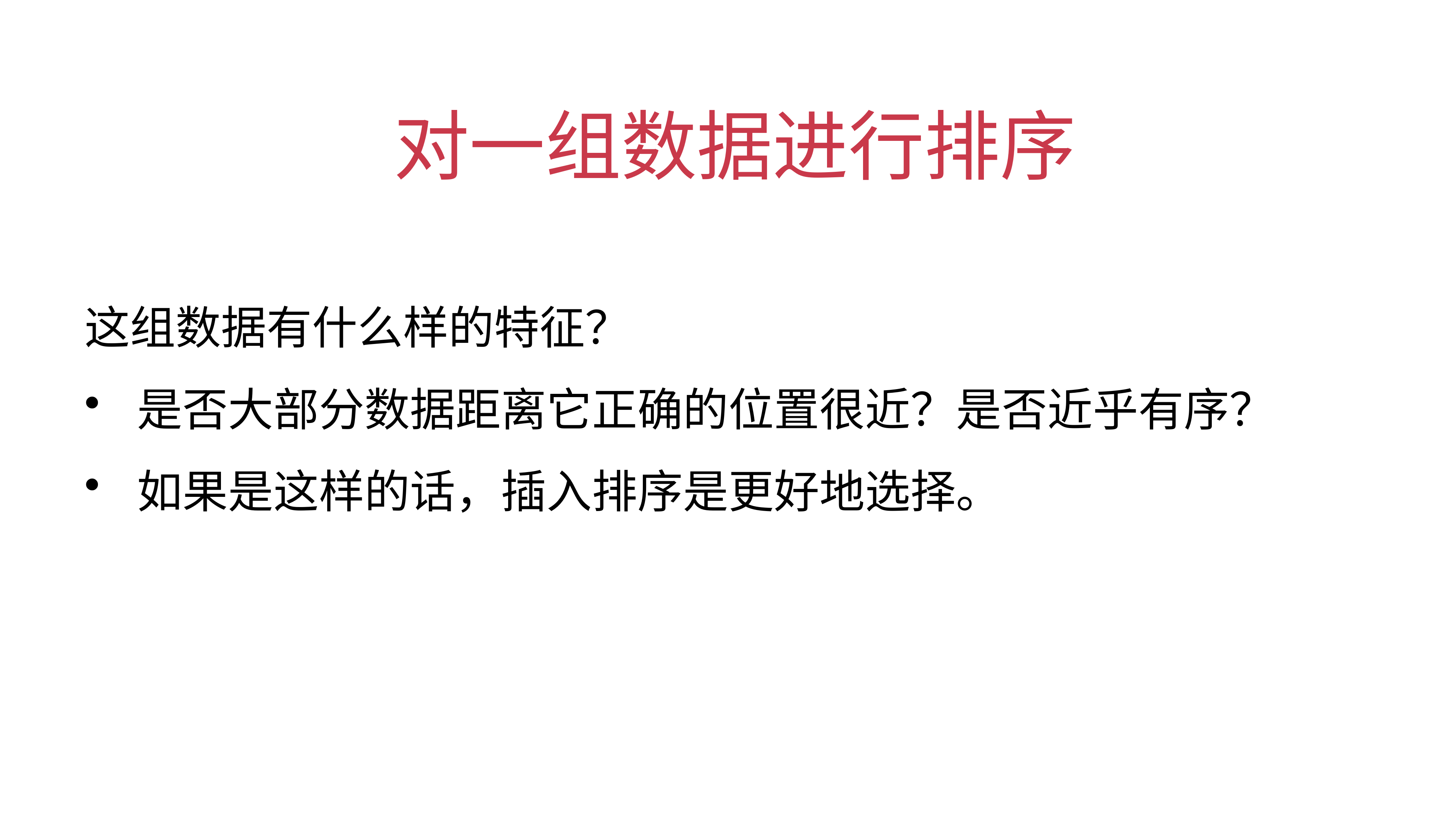

# 对一组数据进行排序
这组数据有什么样的特征？
  是否大部分数据距离它正确的位置很近？是否近乎有序？
  如果是这样的话，插入排序是更好地选择。